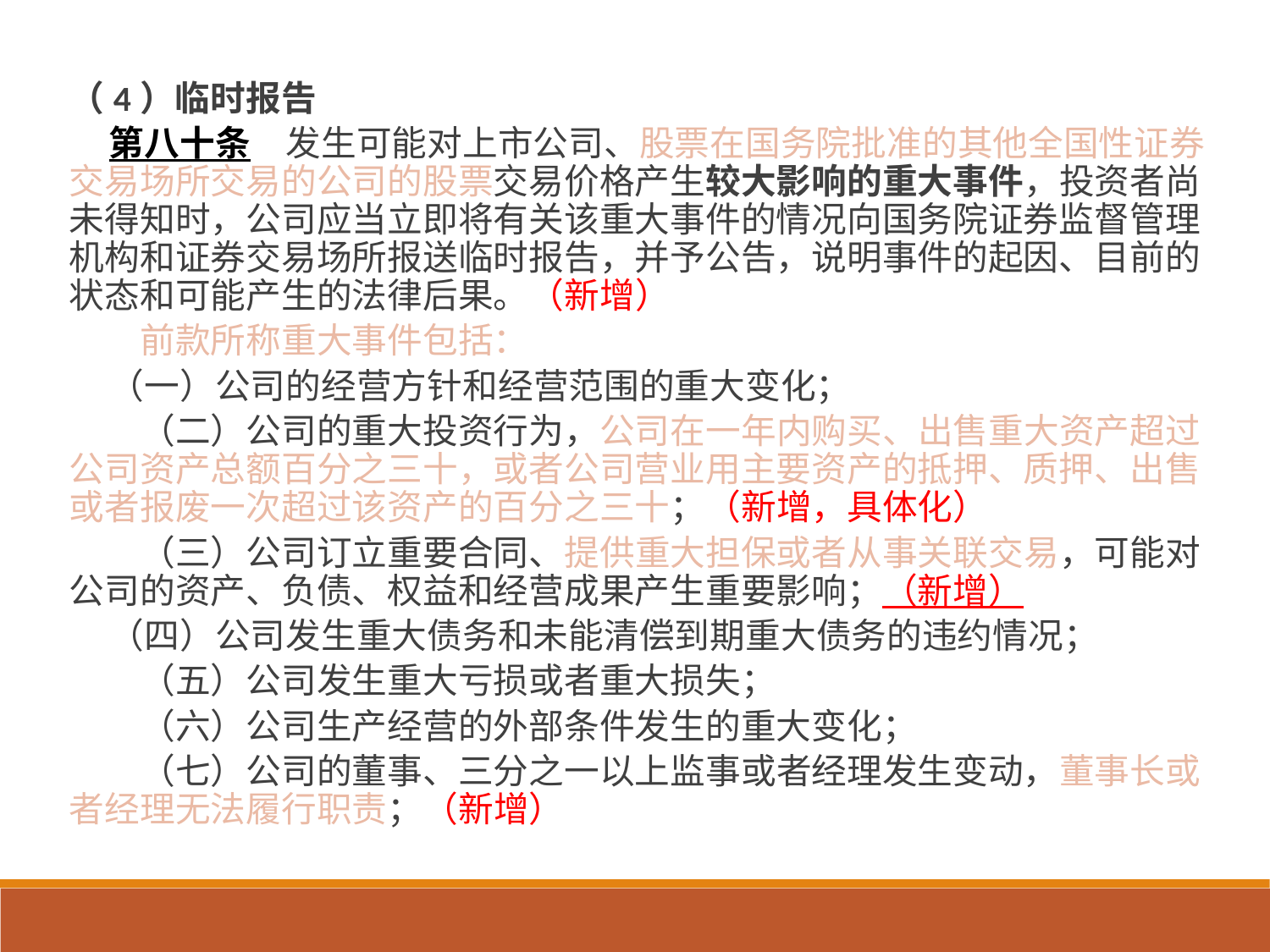

（4）临时报告
    第八十条　发生可能对上市公司、股票在国务院批准的其他全国性证券交易场所交易的公司的股票交易价格产生较大影响的重大事件，投资者尚未得知时，公司应当立即将有关该重大事件的情况向国务院证券监督管理机构和证券交易场所报送临时报告，并予公告，说明事件的起因、目前的状态和可能产生的法律后果。（新增）
　　前款所称重大事件包括：
    （一）公司的经营方针和经营范围的重大变化；
　　（二）公司的重大投资行为，公司在一年内购买、出售重大资产超过公司资产总额百分之三十，或者公司营业用主要资产的抵押、质押、出售或者报废一次超过该资产的百分之三十；（新增，具体化）
　　（三）公司订立重要合同、提供重大担保或者从事关联交易，可能对公司的资产、负债、权益和经营成果产生重要影响；（新增）
    （四）公司发生重大债务和未能清偿到期重大债务的违约情况；
　　（五）公司发生重大亏损或者重大损失；
　　（六）公司生产经营的外部条件发生的重大变化；
　　（七）公司的董事、三分之一以上监事或者经理发生变动，董事长或者经理无法履行职责；（新增）